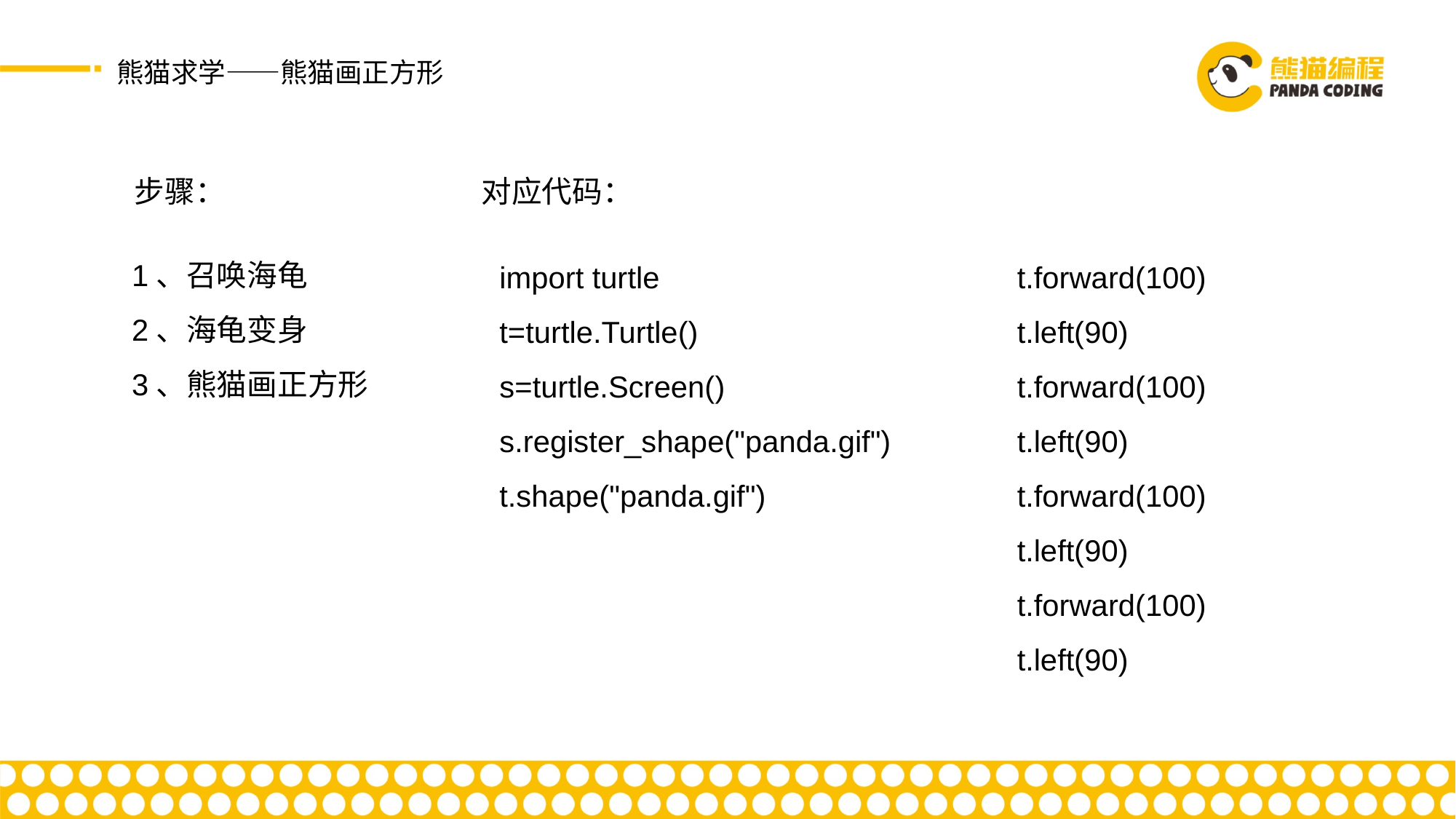

熊猫求学——熊猫画正方形
步骤：
对应代码：
1、召唤海龟
2、海龟变身
3、熊猫画正方形
import turtle
t=turtle.Turtle()
s=turtle.Screen()
s.register_shape("panda.gif")
t.shape("panda.gif")
t.forward(100)
t.left(90)
t.forward(100)
t.left(90)
t.forward(100)
t.left(90)
t.forward(100)
t.left(90)